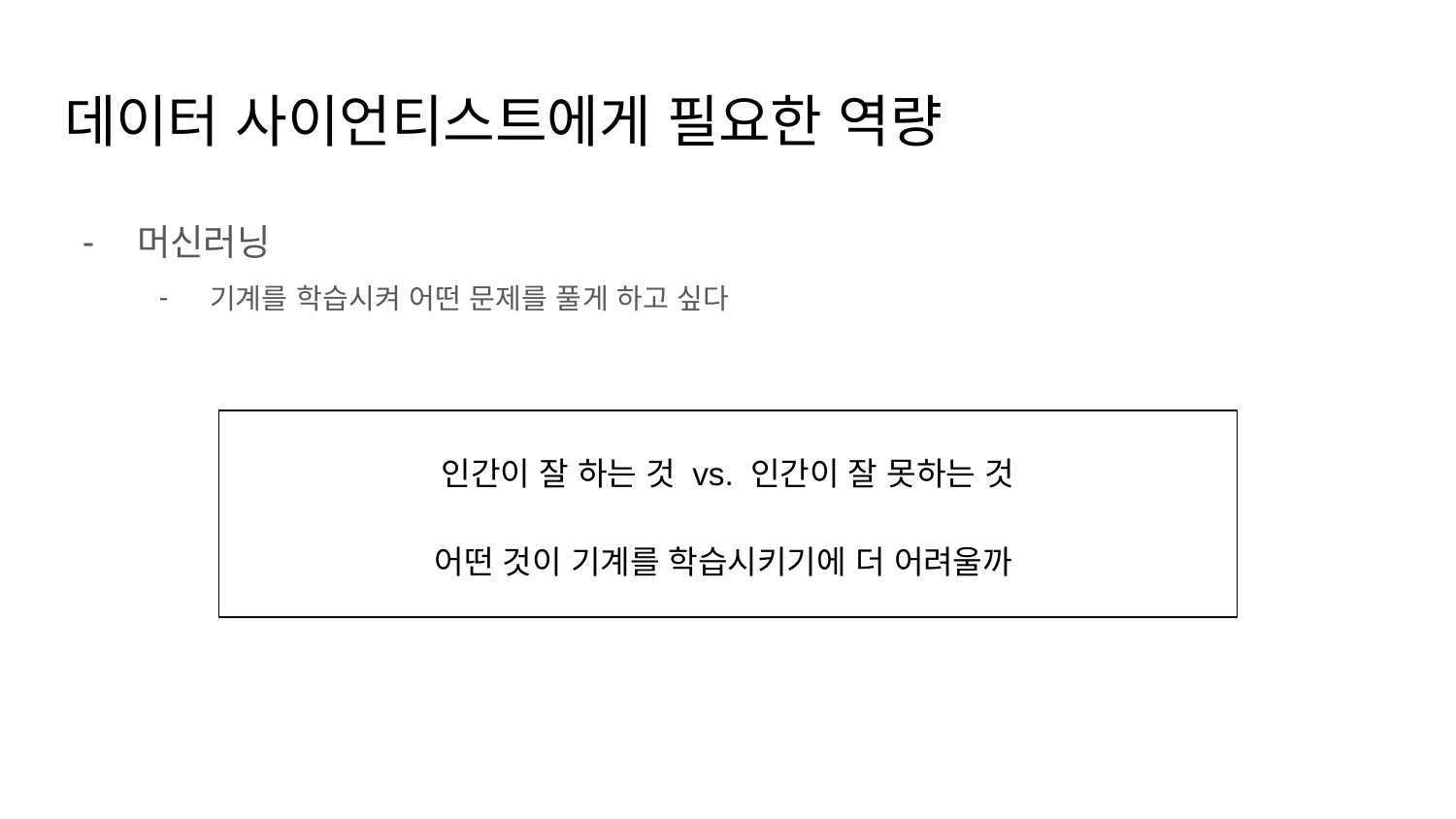

# 데이터 사이언티스트에게 필요한 역량
머신러닝
기계를 학습시켜 어떤 문제를 풀게 하고 싶다

인간이 잘 하는 것 vs. 인간이 잘 못하는 것

어떤 것이 기계를 학습시키기에 더 어려울까